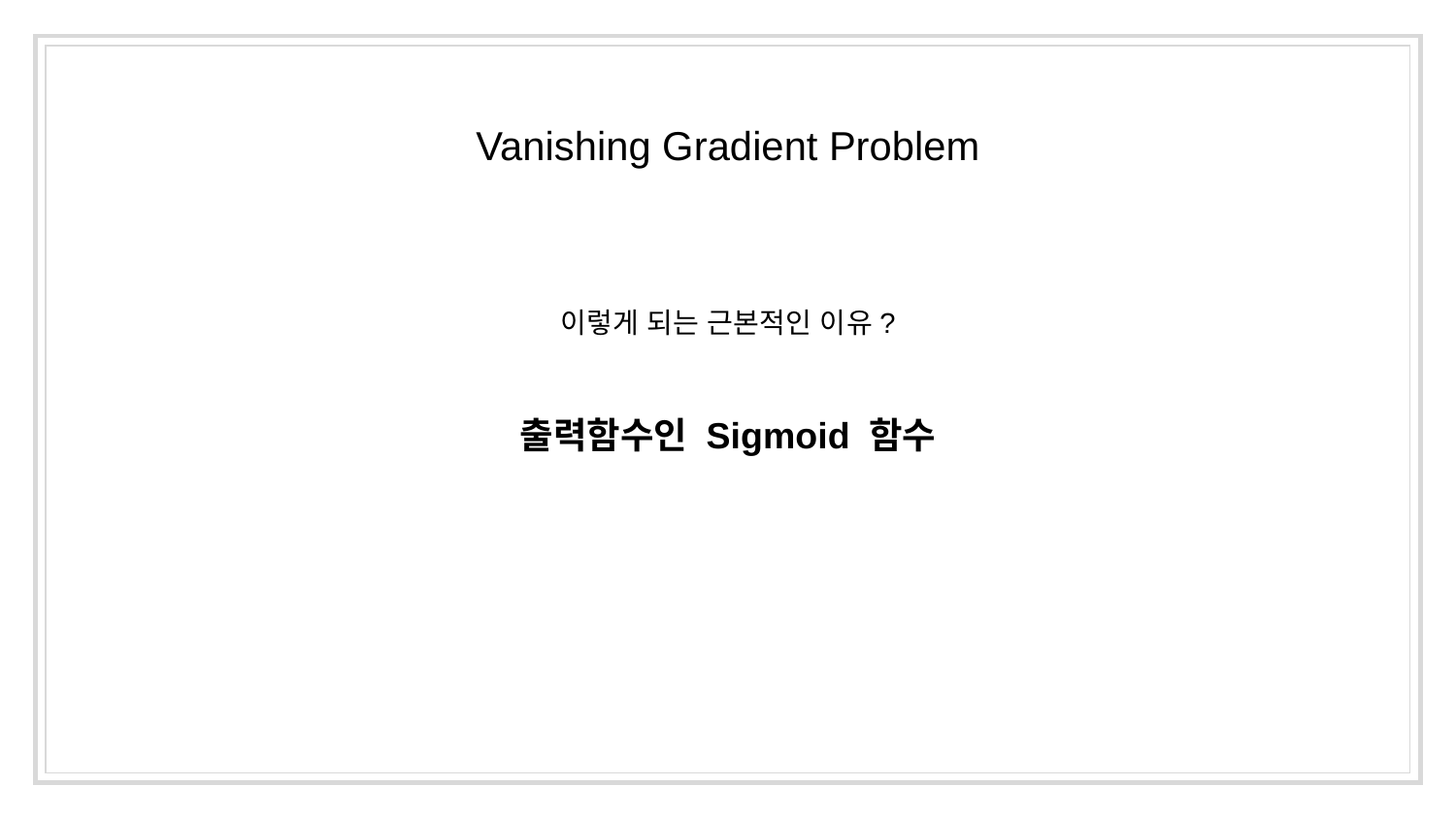

Vanishing Gradient Problem
이렇게 되는 근본적인 이유?

출력함수인 Sigmoid 함수